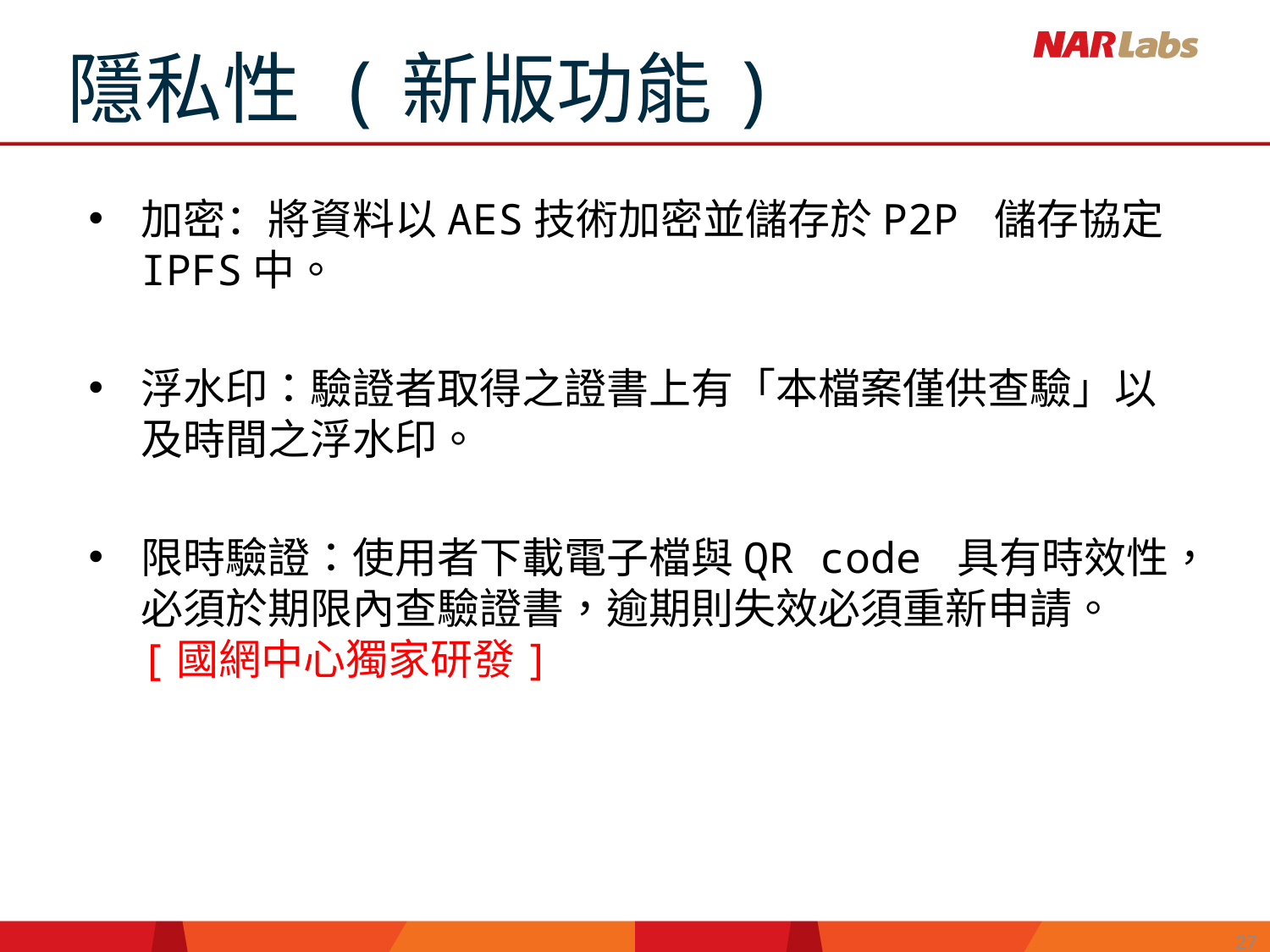

隱私性 (新版功能)
加密：將資料以AES技術加密並儲存於P2P 儲存協定 IPFS中。

浮水印：驗證者取得之證書上有「本檔案僅供查驗」以及時間之浮水印。

限時驗證：使用者下載電子檔與QR code 具有時效性，必須於期限內查驗證書，逾期則失效必須重新申請。 [國網中心獨家研發]

27